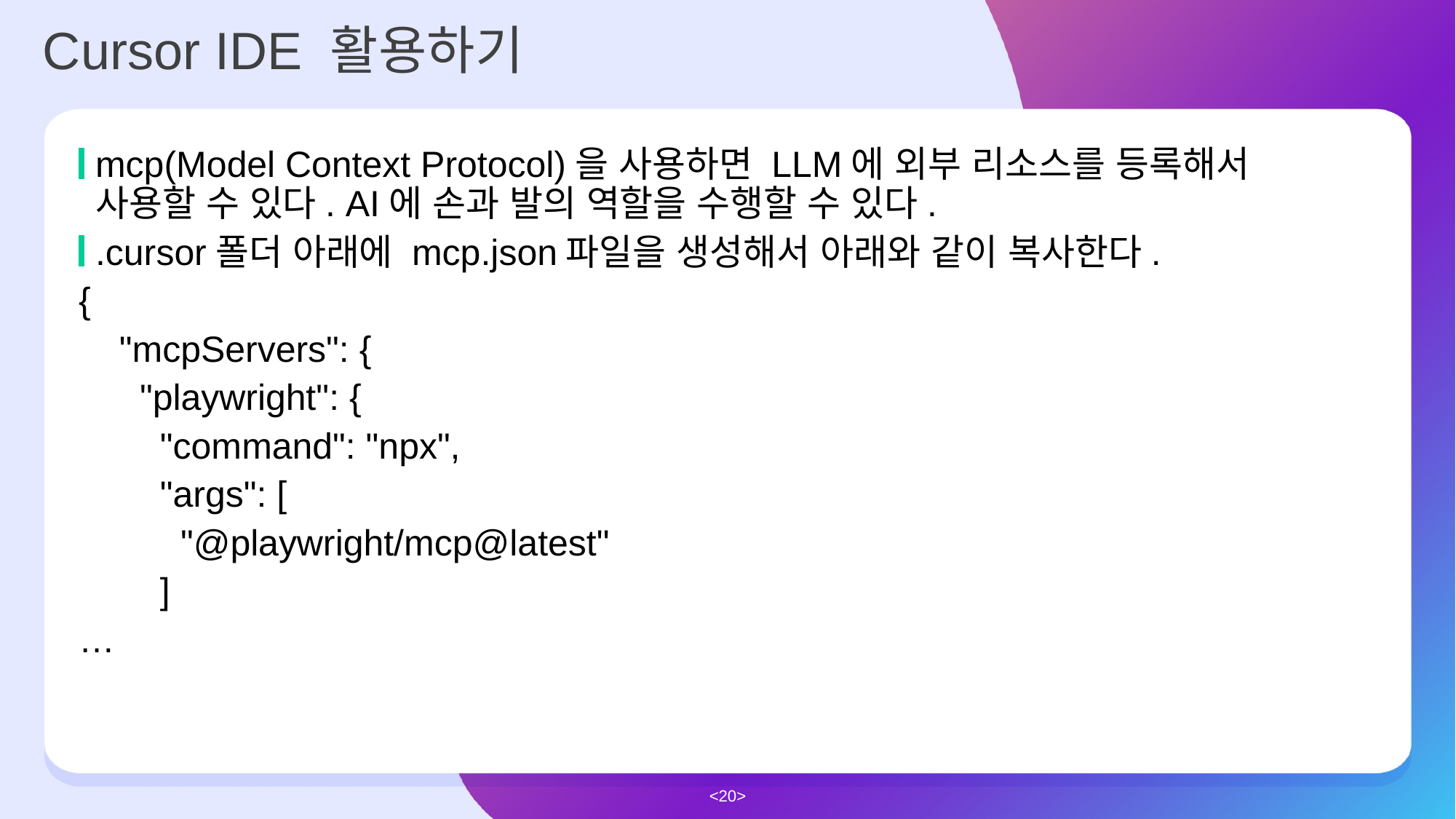

Cursor IDE 활용하기
mcp(Model Context Protocol)을 사용하면 LLM에 외부 리소스를 등록해서 사용할 수 있다. AI에 손과 발의 역할을 수행할 수 있다.
.cursor폴더 아래에 mcp.json파일을 생성해서 아래와 같이 복사한다.
{
    "mcpServers": {
      "playwright": {
        "command": "npx",
        "args": [
          "@playwright/mcp@latest"
        ]
…